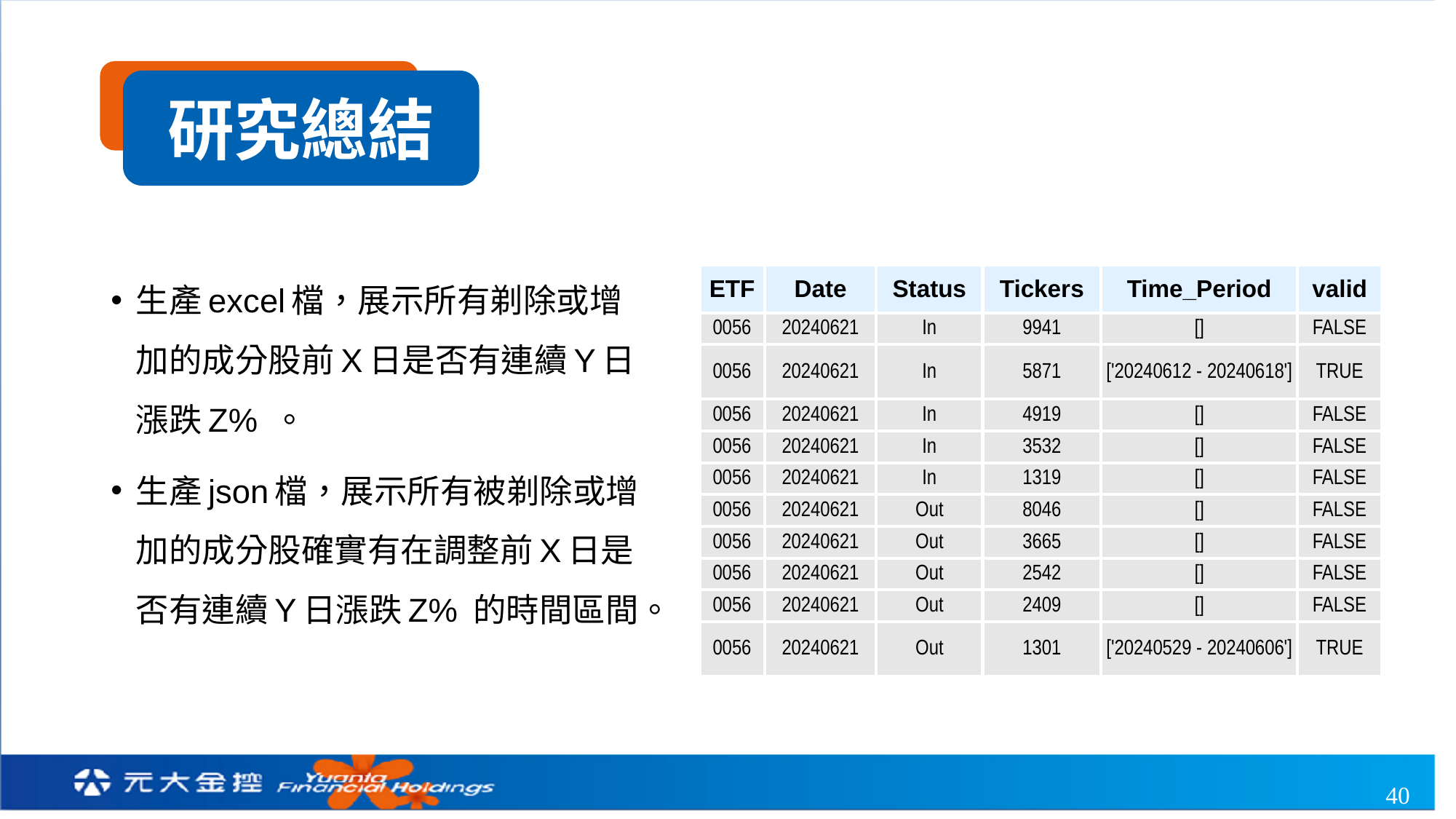

研究總結
生產excel檔，展示所有剃除或增加的成分股前X日是否有連續Y日漲跌Z% 。
生產json檔，展示所有被剃除或增加的成分股確實有在調整前X日是否有連續Y日漲跌Z% 的時間區間。

| ETF | Date | Status | Tickers | Time\_Period | valid |
| --- | --- | --- | --- | --- | --- |
| 0056 | 20240621 | In | 9941 | [] | FALSE |
| 0056 | 20240621 | In | 5871 | ['20240612 - 20240618'] | TRUE |
| 0056 | 20240621 | In | 4919 | [] | FALSE |
| 0056 | 20240621 | In | 3532 | [] | FALSE |
| 0056 | 20240621 | In | 1319 | [] | FALSE |
| 0056 | 20240621 | Out | 8046 | [] | FALSE |
| 0056 | 20240621 | Out | 3665 | [] | FALSE |
| 0056 | 20240621 | Out | 2542 | [] | FALSE |
| 0056 | 20240621 | Out | 2409 | [] | FALSE |
| 0056 | 20240621 | Out | 1301 | ['20240529 - 20240606'] | TRUE |
40